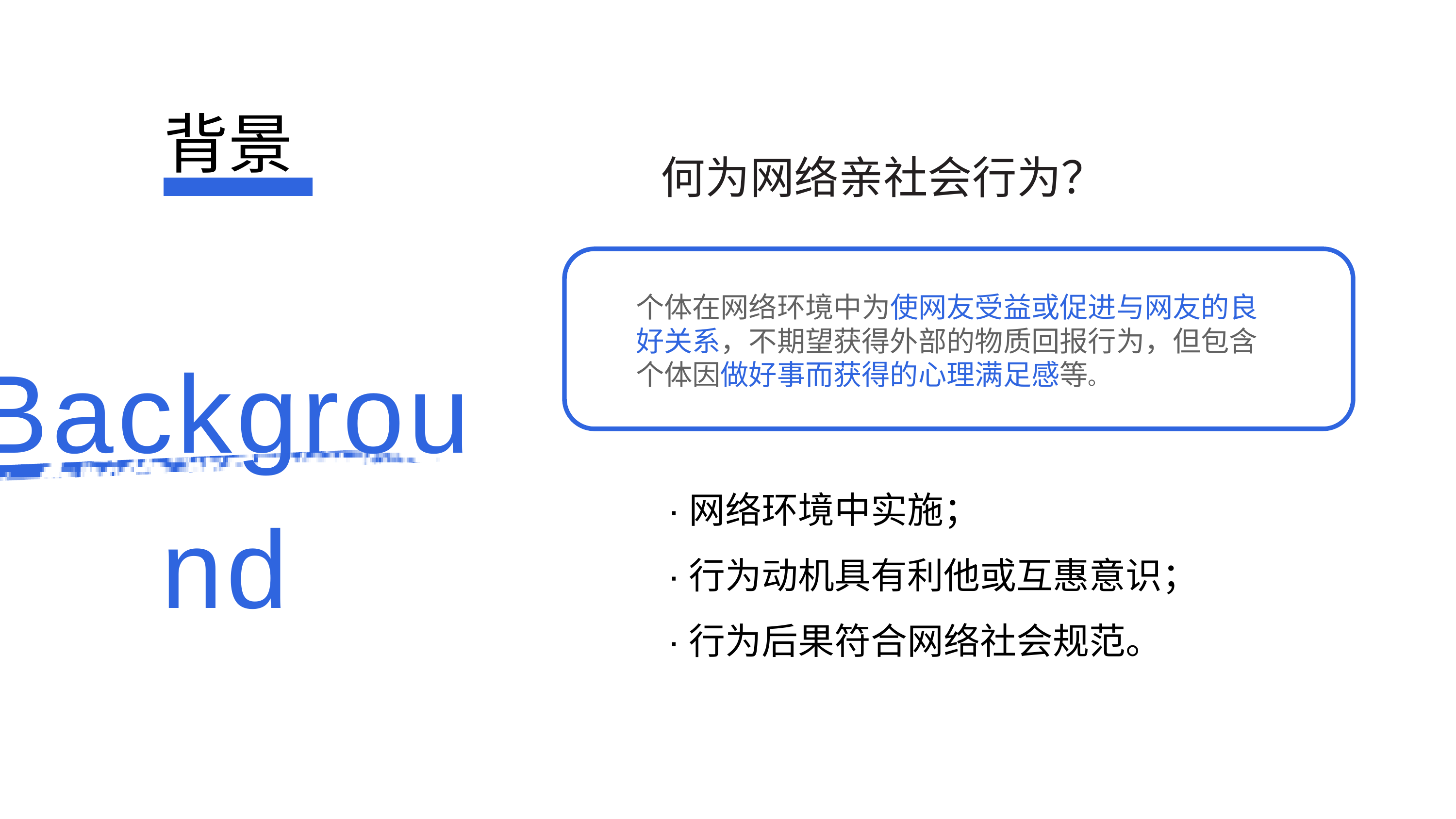

背景

何为网络亲社会行为？

个体在网络环境中为使网友受益或促进与网友的良好关系，不期望获得外部的物质回报行为，但包含个体因做好事而获得的心理满足感等。
·网络环境中实施；
·行为动机具有利他或互惠意识；
·行为后果符合网络社会规范。
Background